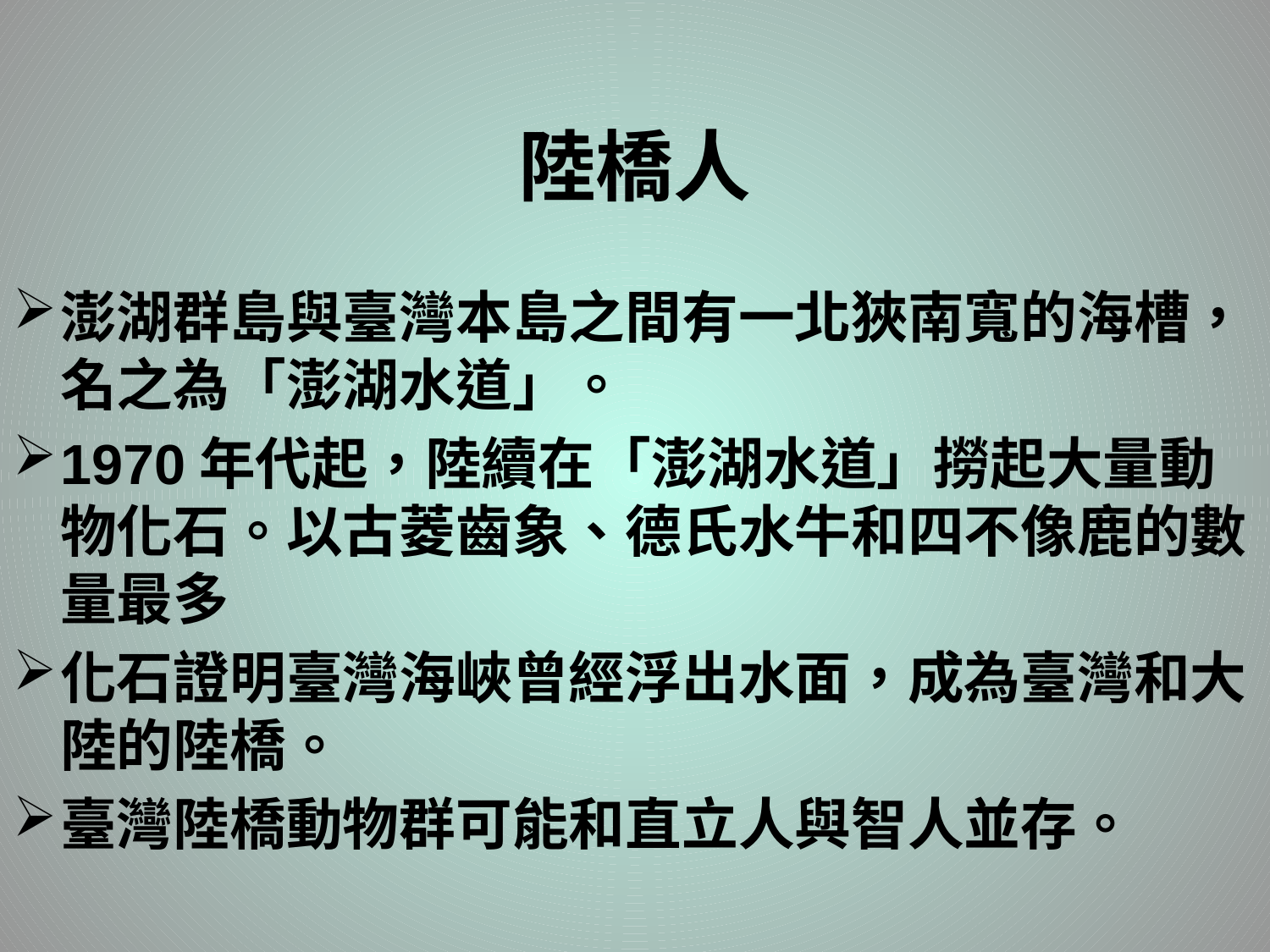

# 陸橋人
澎湖群島與臺灣本島之間有一北狹南寬的海槽，名之為「澎湖水道」。
1970年代起，陸續在「澎湖水道」撈起大量動物化石。以古菱齒象、德氏水牛和四不像鹿的數量最多
化石證明臺灣海峽曾經浮出水面，成為臺灣和大陸的陸橋。
臺灣陸橋動物群可能和直立人與智人並存。